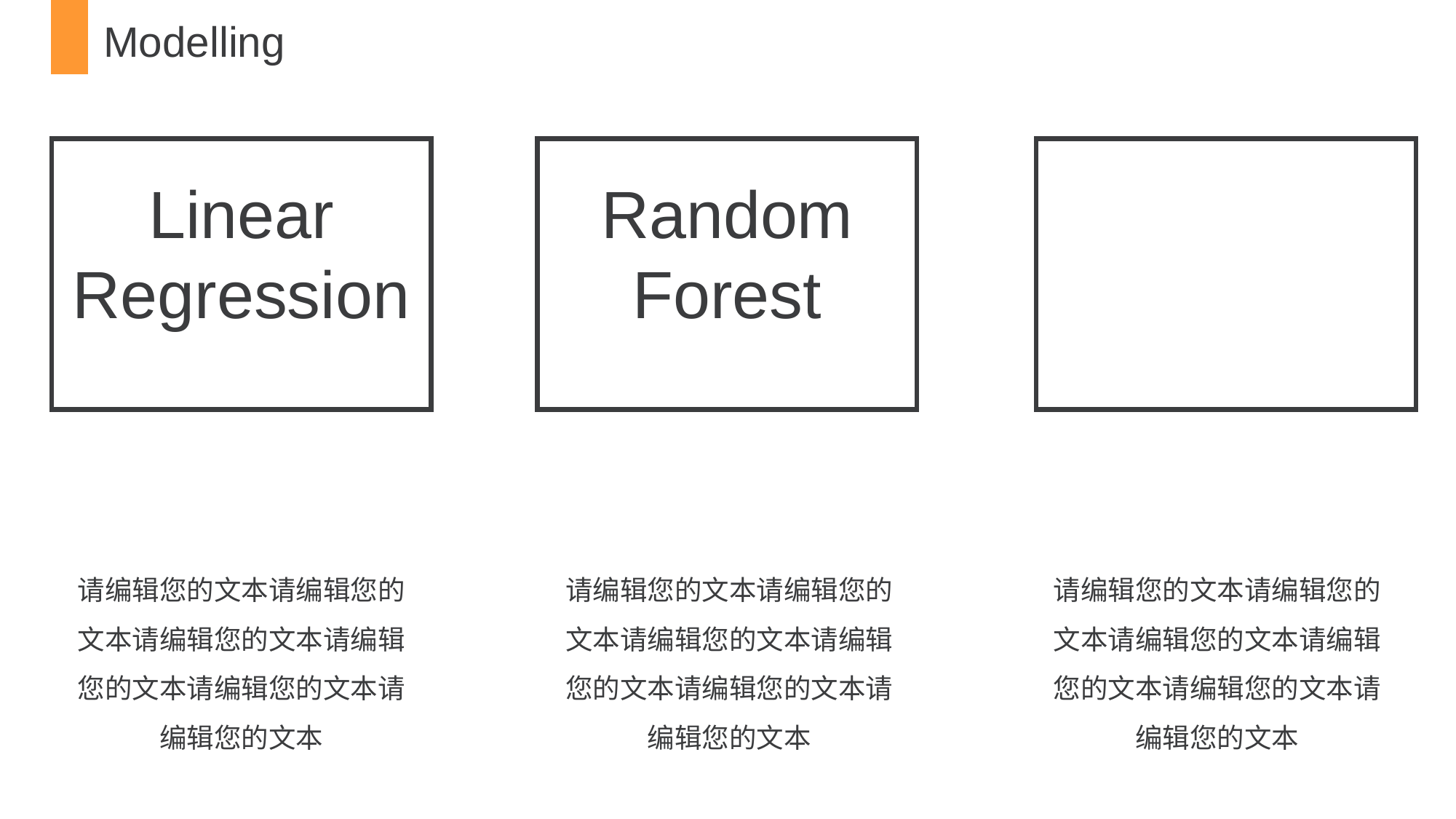

Modelling

Linear Regression

Random
Forest
20%
请编辑您的文本
请编辑您的文本请编辑您的文本请编辑您的文本请编辑您的文本请编辑您的文本请编辑您的文本
请编辑您的文本请编辑您的文本请编辑您的文本请编辑您的文本请编辑您的文本请编辑您的文本
请编辑您的文本请编辑您的文本请编辑您的文本请编辑您的文本请编辑您的文本请编辑您的文本